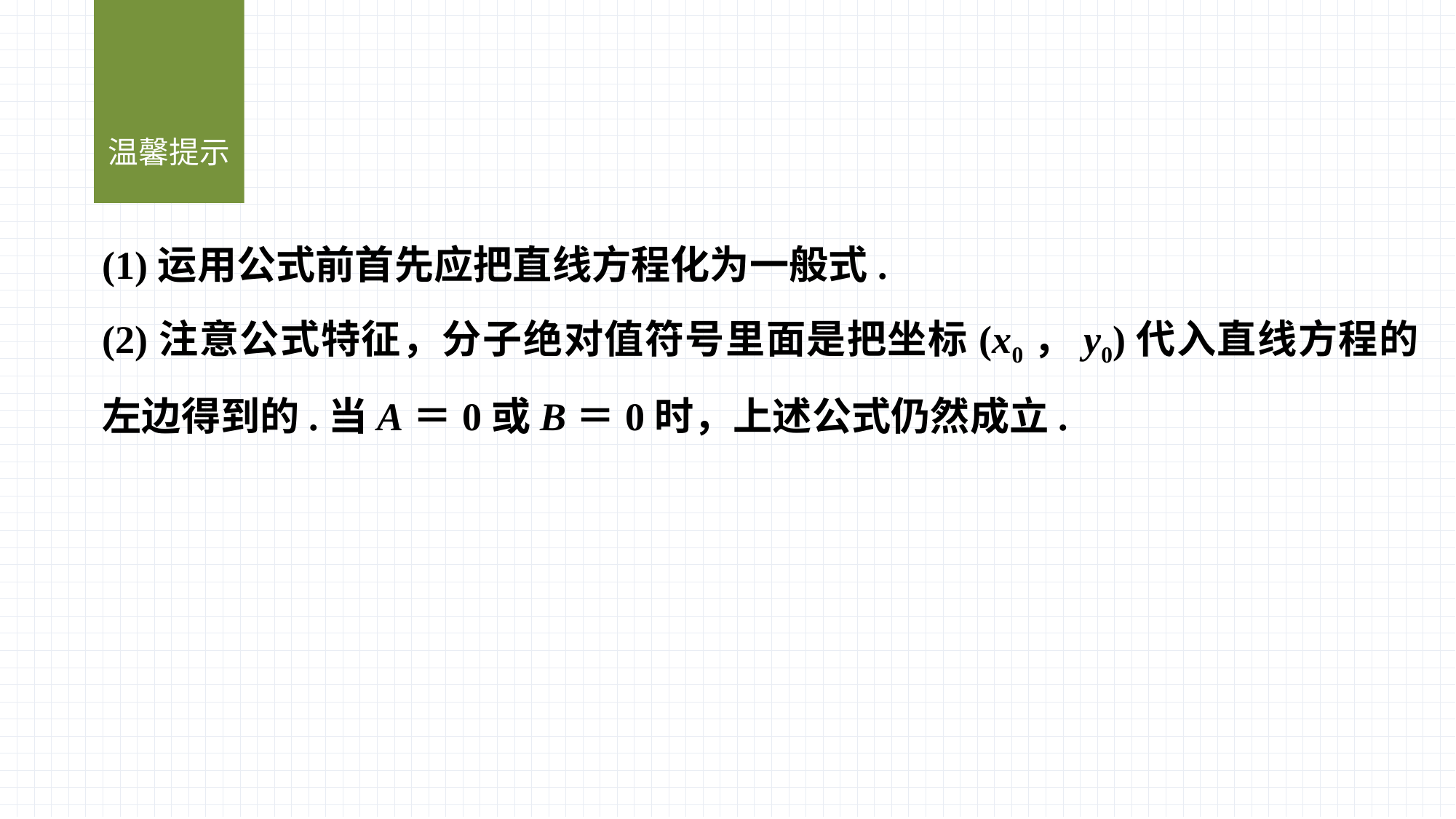

温馨提示
(1)运用公式前首先应把直线方程化为一般式.
(2)注意公式特征，分子绝对值符号里面是把坐标(x0，y0)代入直线方程的左边得到的.当A＝0或B＝0时，上述公式仍然成立.